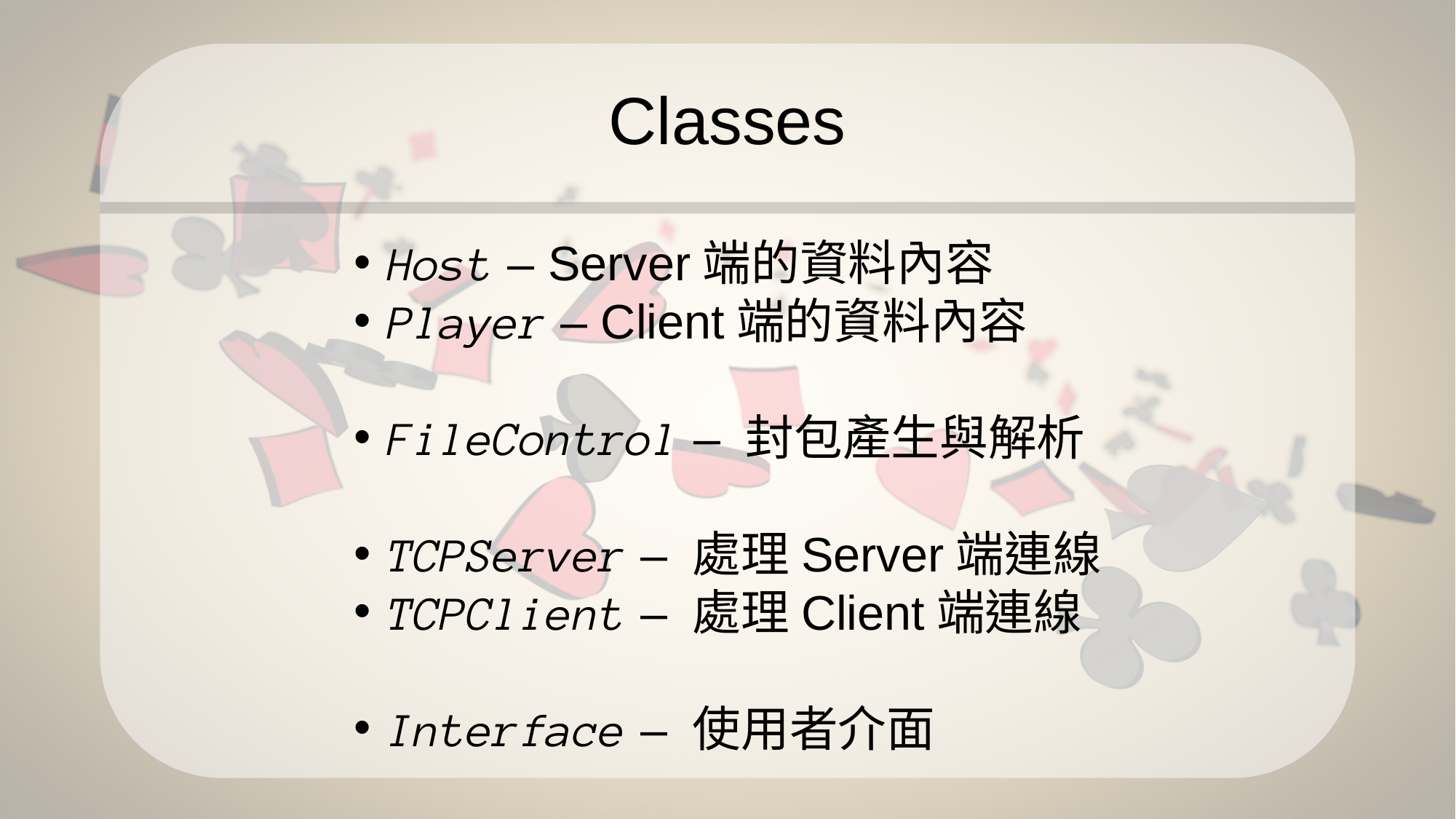

# Classes
Host – Server端的資料內容
Player – Client端的資料內容

FileControl – 封包產生與解析

TCPServer – 處理Server端連線
TCPClient – 處理Client端連線

Interface – 使用者介面